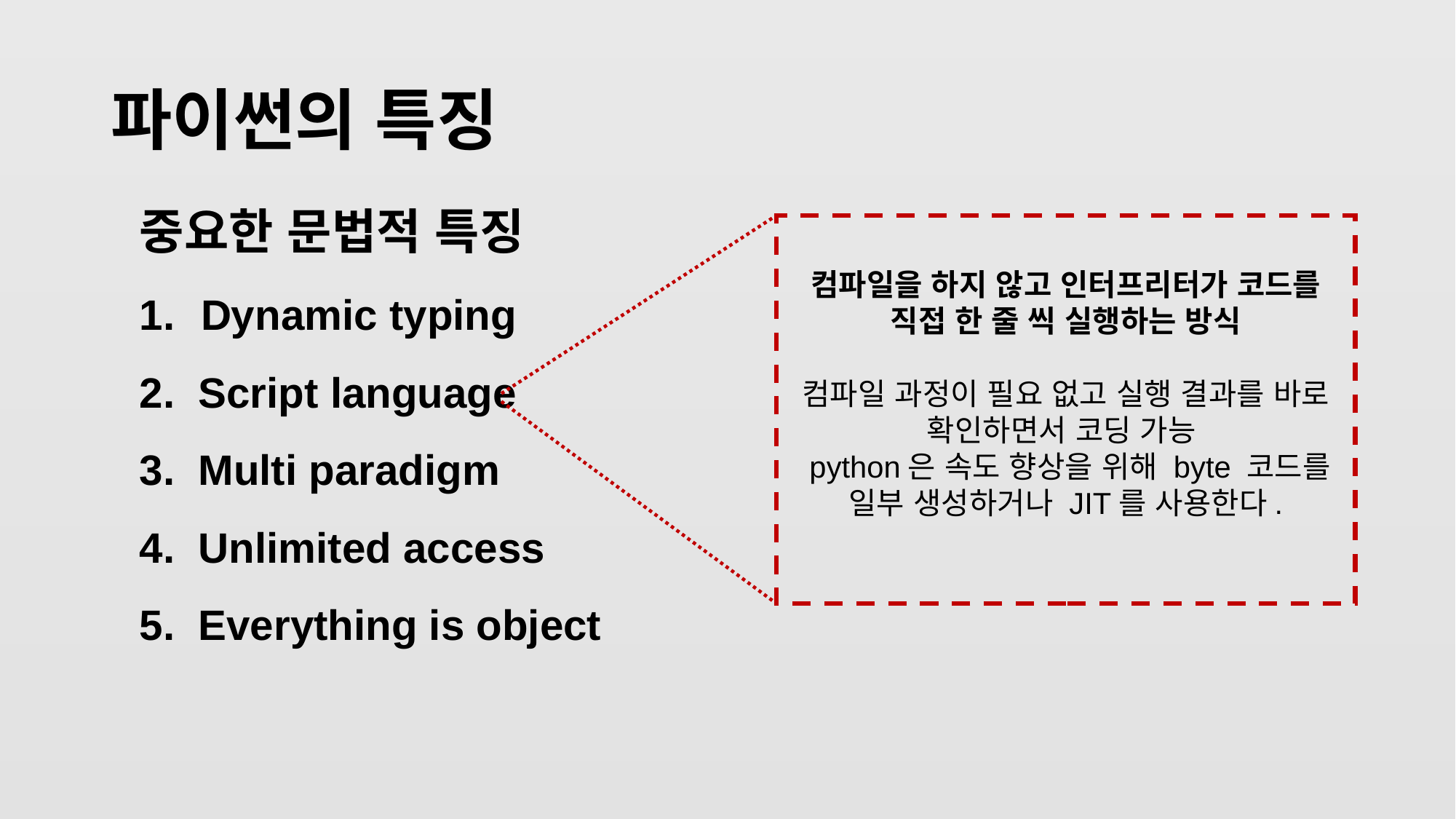

# 파이썬의 특징
중요한 문법적 특징

Dynamic typing

2.  Script language

3.  Multi paradigm

4.  Unlimited access

5.  Everything is object
컴파일을 하지 않고 인터프리터가 코드를 직접 한 줄 씩 실행하는 방식

컴파일 과정이 필요 없고 실행 결과를 바로 확인하면서 코딩 가능
 python은 속도 향상을 위해 byte 코드를 일부 생성하거나 JIT를 사용한다.